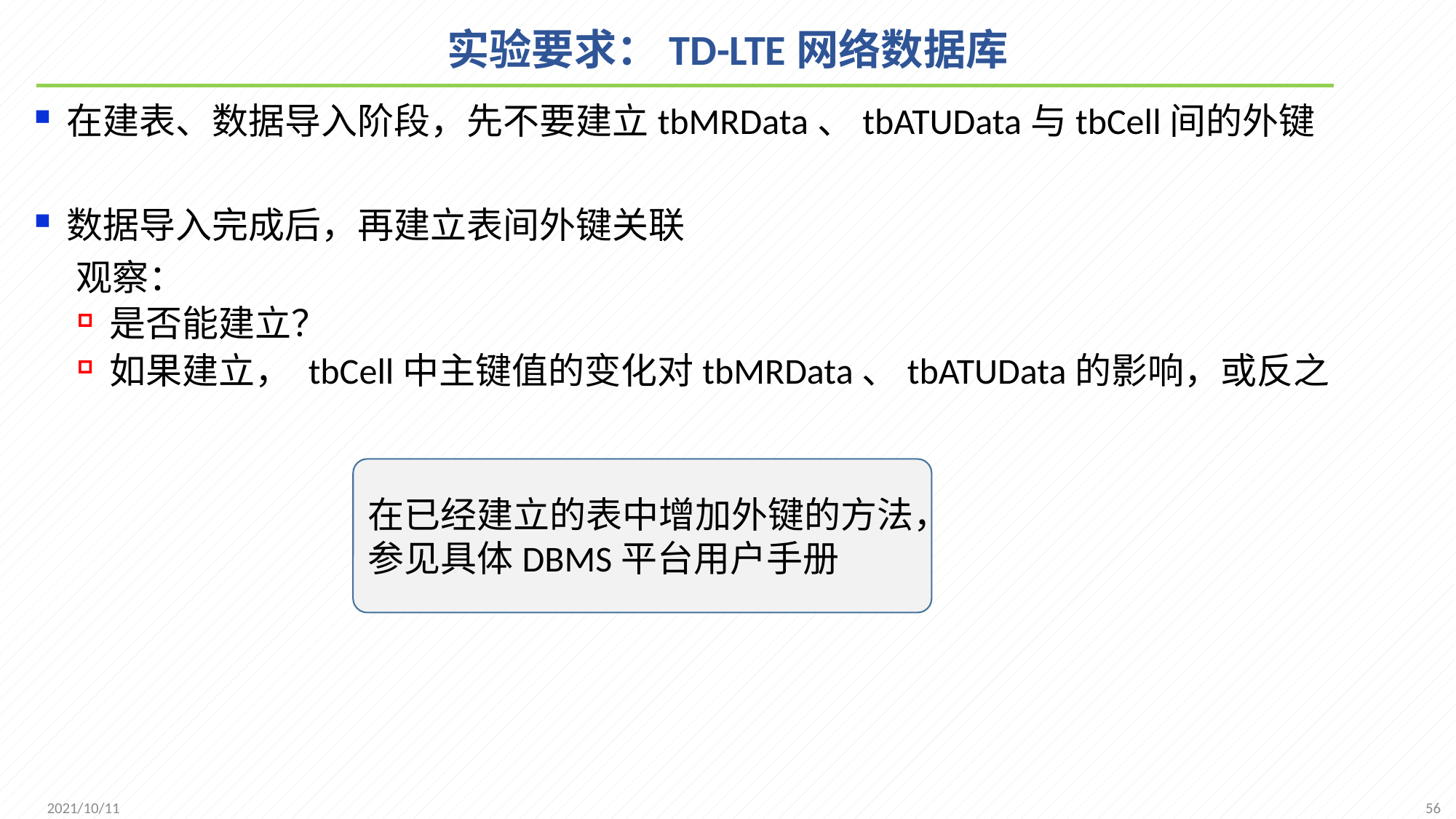

# 实验要求：TD-LTE网络数据库
在建表、数据导入阶段，先不要建立tbMRData、tbATUData与tbCell间的外键

数据导入完成后，再建立表间外键关联
    观察：
是否能建立？
如果建立， tbCell中主键值的变化对tbMRData、tbATUData的影响，或反之

在已经建立的表中增加外键的方法，参见具体DBMS平台用户手册
56
2021/10/11